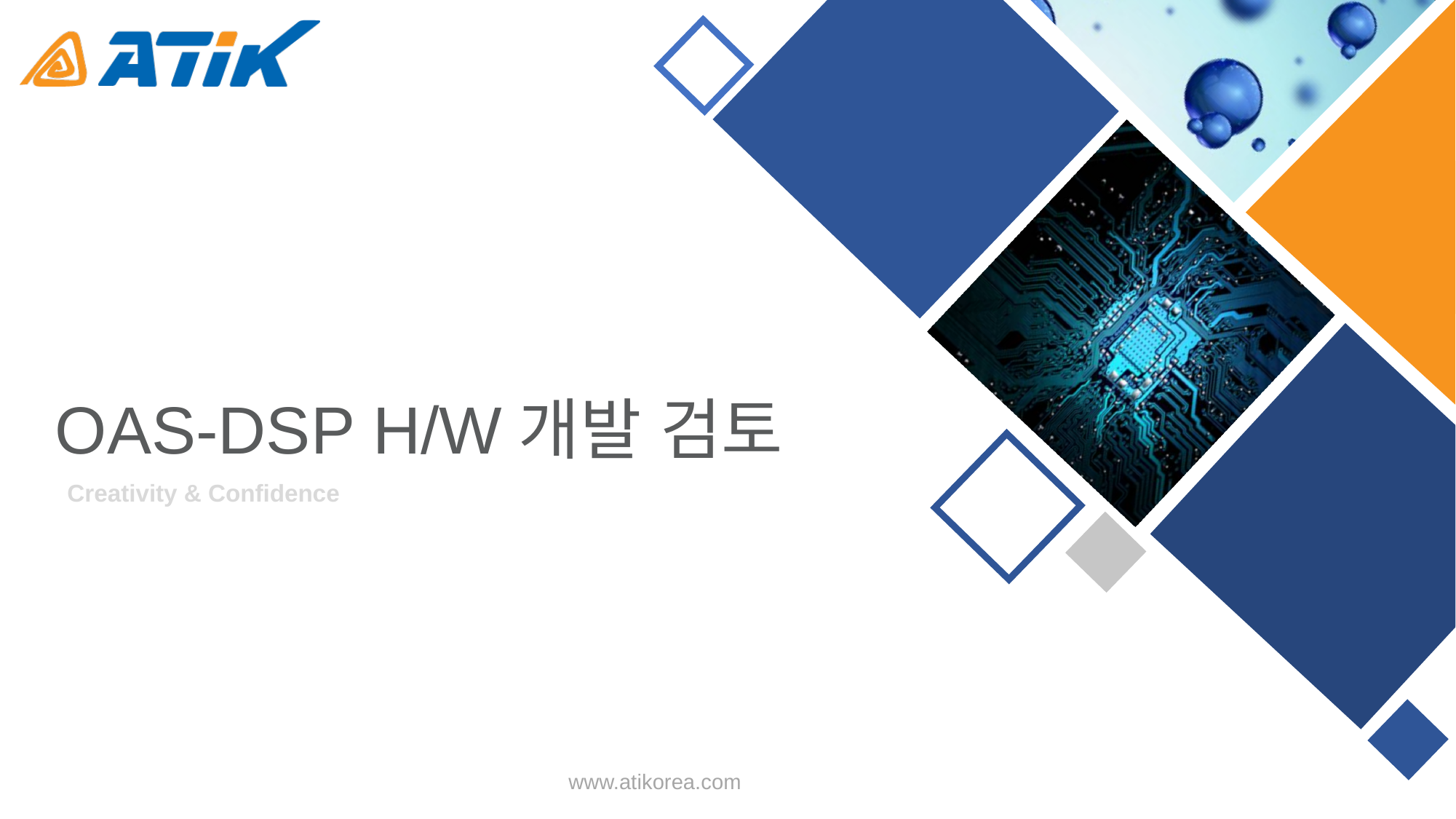

OAS-DSP H/W개발 검토
Creativity & Confidence
www.atikorea.com